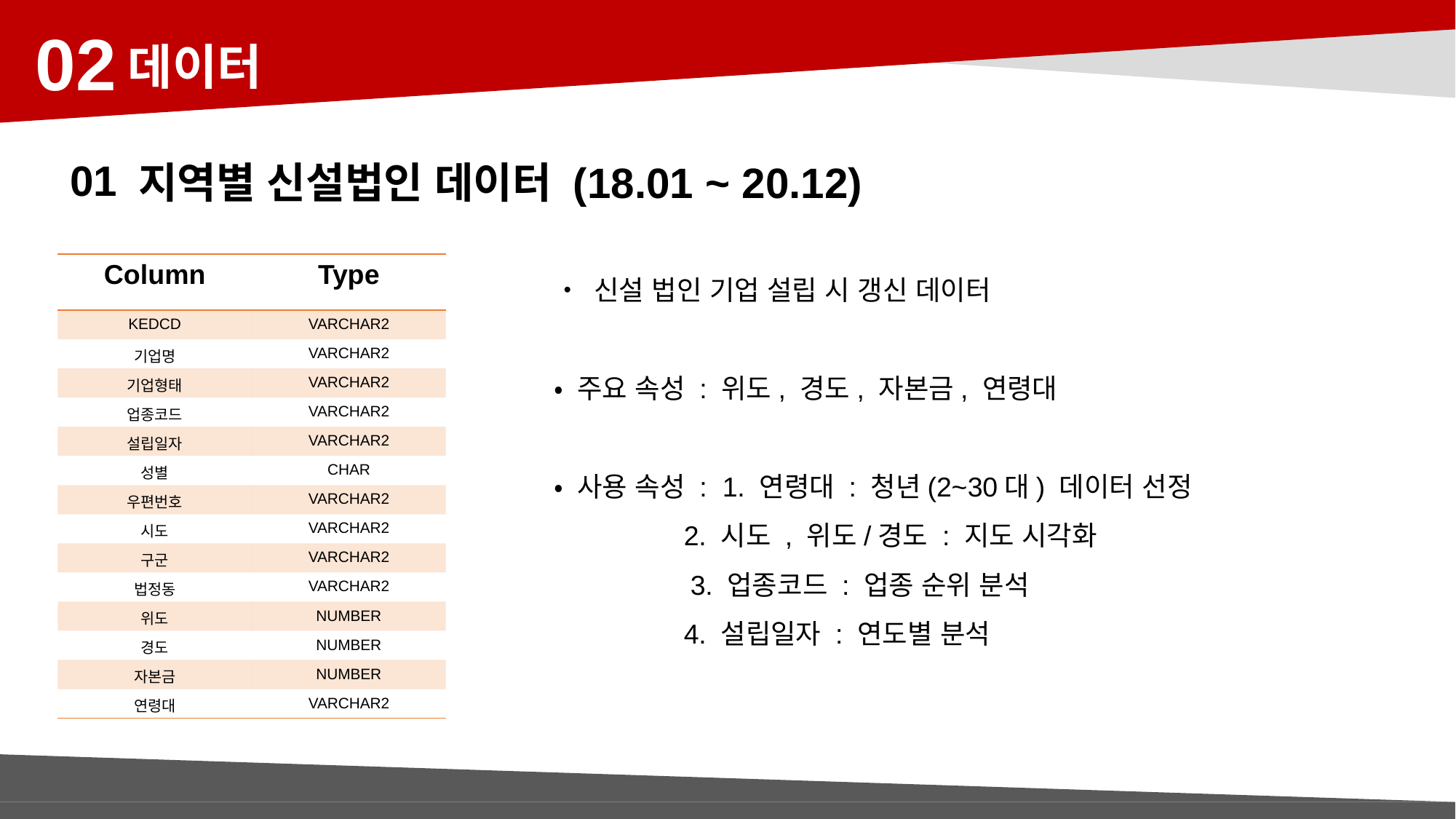

02
데이터

01
지역별 신설법인 데이터 (18.01 ~ 20.12)
• 신설 법인 기업 설립 시 갱신 데이터

• 주요 속성 : 위도, 경도, 자본금, 연령대

• 사용 속성 :  1. 연령대 : 청년(2~30대) 데이터 선정
                 2. 시도 , 위도/경도 : 지도 시각화
                 3. 업종코드 : 업종 순위 분석
                 4. 설립일자 : 연도별 분석
| Column | Type |
| --- | --- |
| KEDCD | VARCHAR2 |
| 기업명 | VARCHAR2 |
| 기업형태 | VARCHAR2 |
| 업종코드 | VARCHAR2 |
| 설립일자 | VARCHAR2 |
| 성별 | CHAR |
| 우편번호 | VARCHAR2 |
| 시도 | VARCHAR2 |
| 구군 | VARCHAR2 |
| 법정동 | VARCHAR2 |
| 위도 | NUMBER |
| 경도 | NUMBER |
| 자본금 | NUMBER |
| 연령대 | VARCHAR2 |